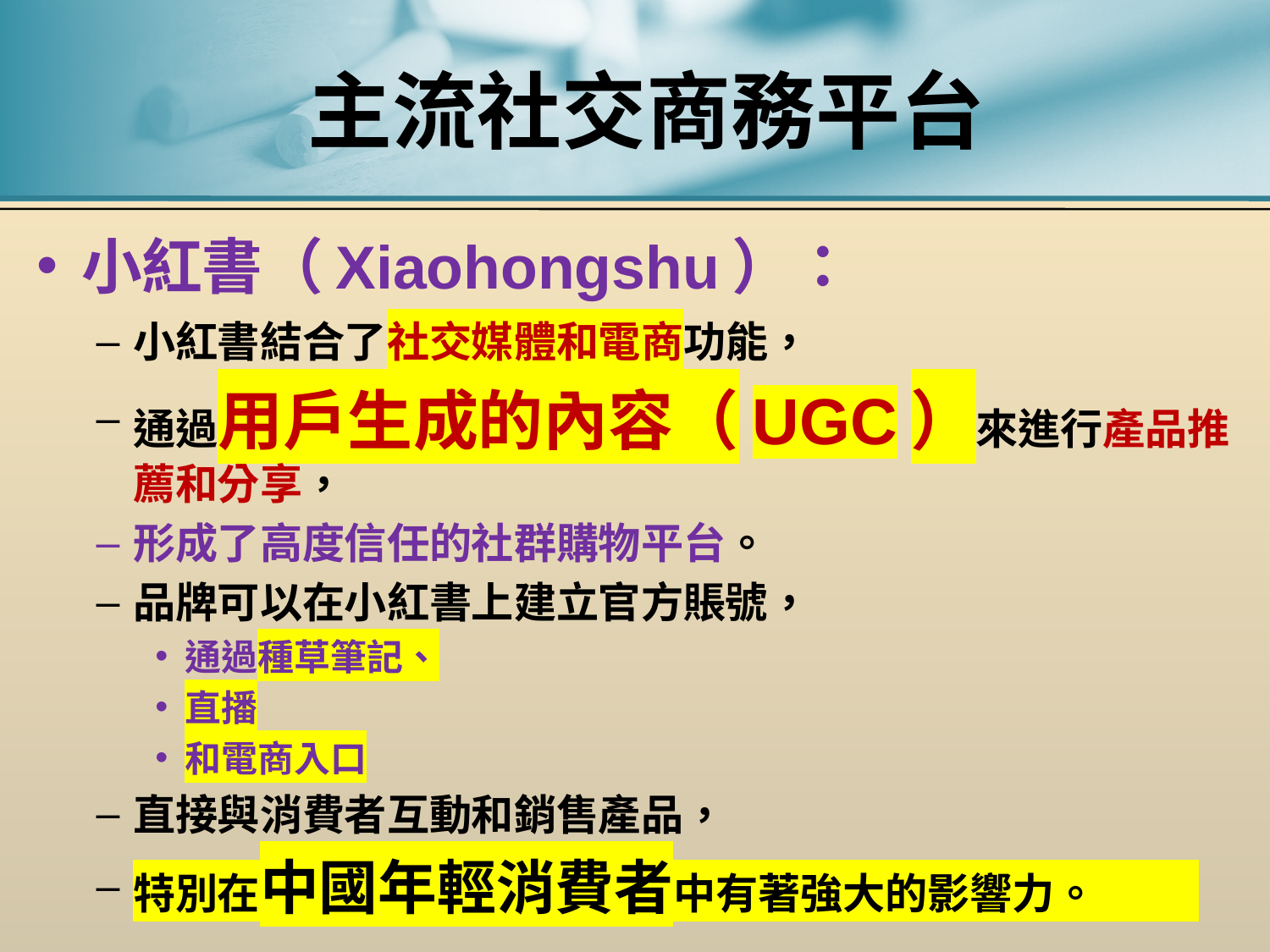

# 主流社交商務平台
小紅書（Xiaohongshu）：
小紅書結合了社交媒體和電商功能，
通過用戶生成的內容（UGC）來進行產品推薦和分享，
形成了高度信任的社群購物平台。
品牌可以在小紅書上建立官方賬號，
通過種草筆記、
直播
和電商入口
直接與消費者互動和銷售產品，
特別在中國年輕消費者中有著強大的影響力。